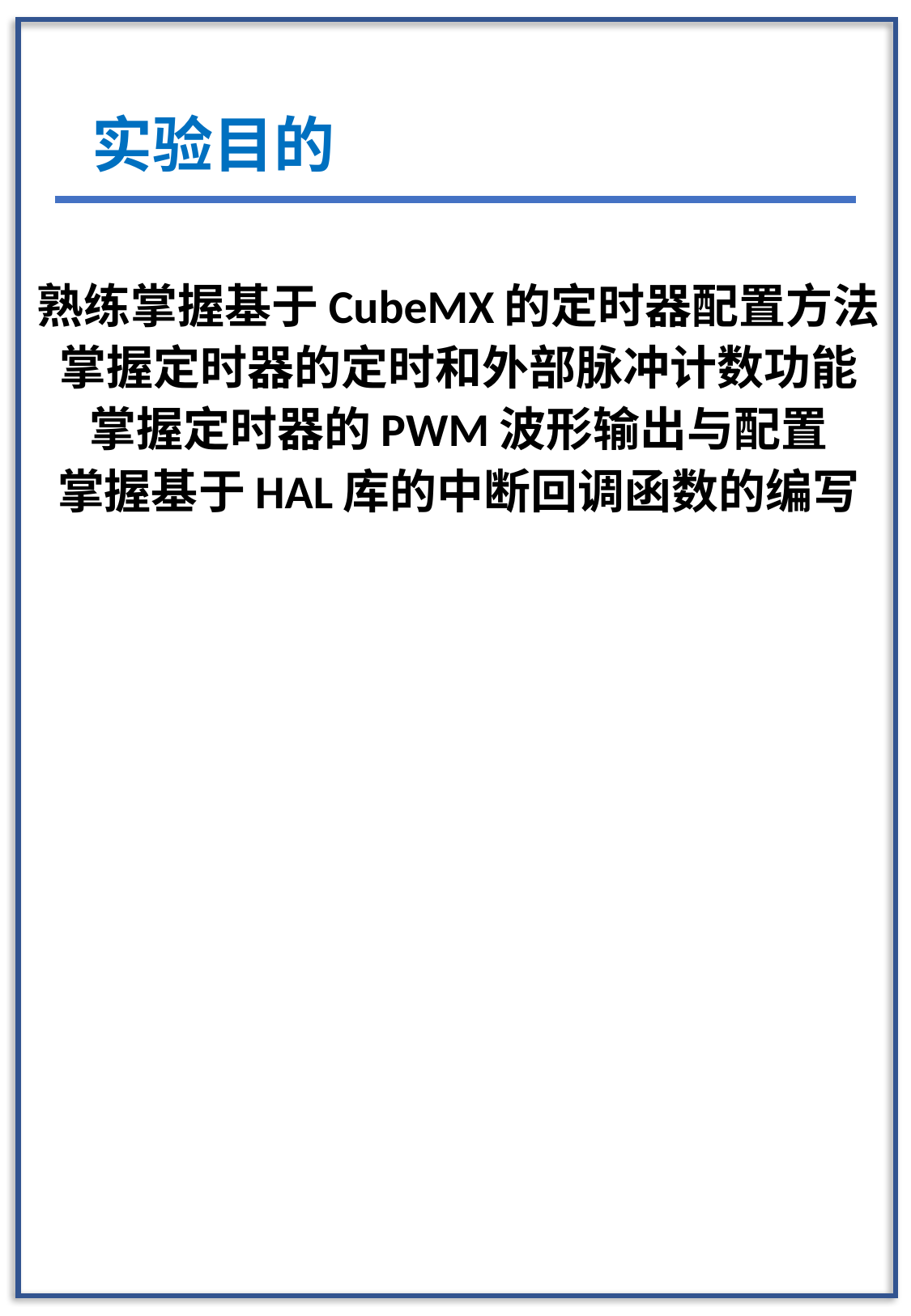

实验目的
熟练掌握基于CubeMX的定时器配置方法
掌握定时器的定时和外部脉冲计数功能
掌握定时器的PWM波形输出与配置
掌握基于HAL库的中断回调函数的编写